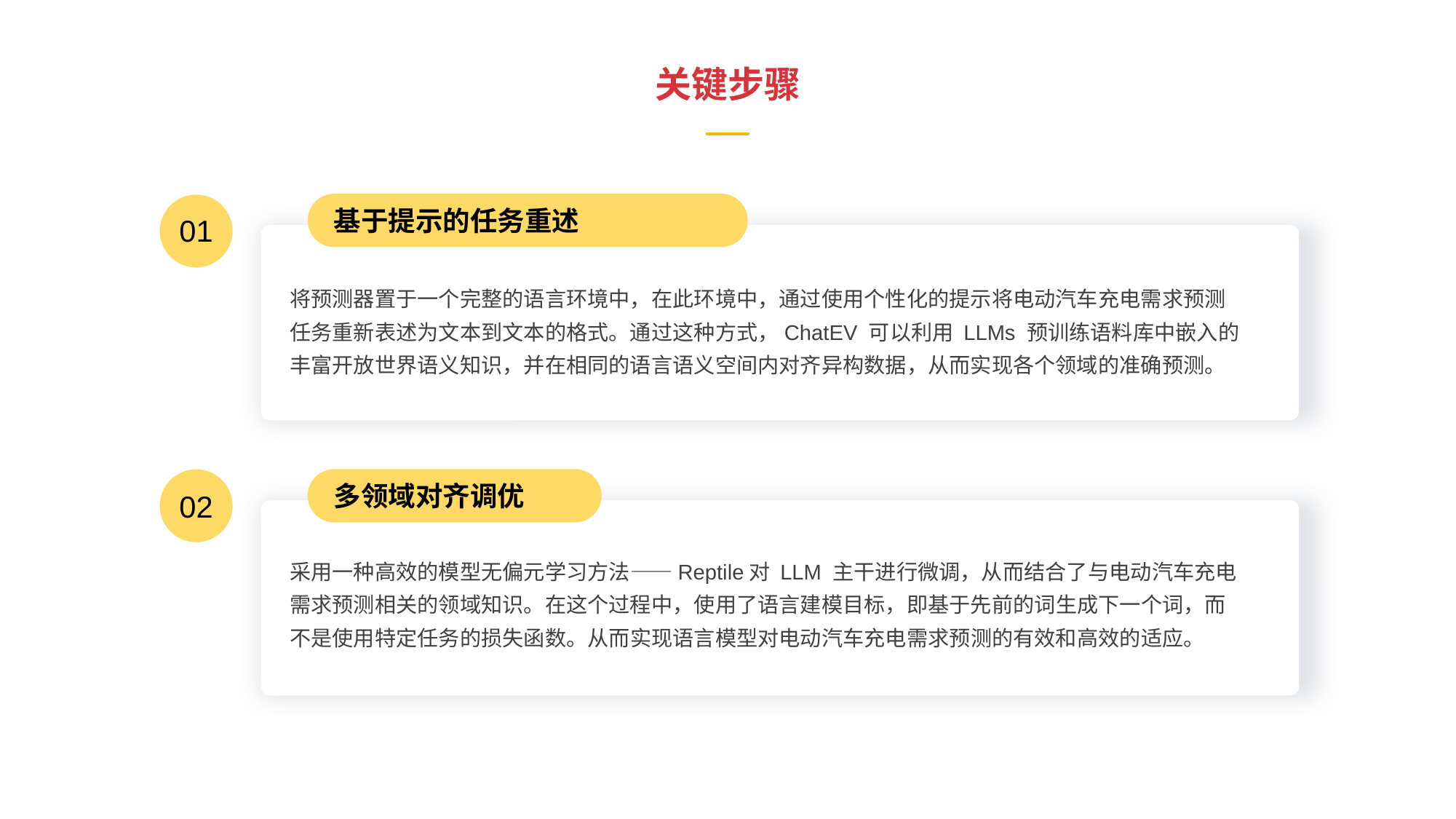

关键步骤

基于提示的任务重述
01

将预测器置于一个完整的语言环境中，在此环境中，通过使用个性化的提示将电动汽车充电需求预测任务重新表述为文本到文本的格式。通过这种方式，ChatEV 可以利用 LLMs 预训练语料库中嵌入的丰富开放世界语义知识，并在相同的语言语义空间内对齐异构数据，从而实现各个领域的准确预测。

多领域对齐调优
02

采用一种高效的模型无偏元学习方法——Reptile对 LLM 主干进行微调，从而结合了与电动汽车充电需求预测相关的领域知识。在这个过程中，使用了语言建模目标，即基于先前的词生成下一个词，而不是使用特定任务的损失函数。从而实现语言模型对电动汽车充电需求预测的有效和高效的适应。